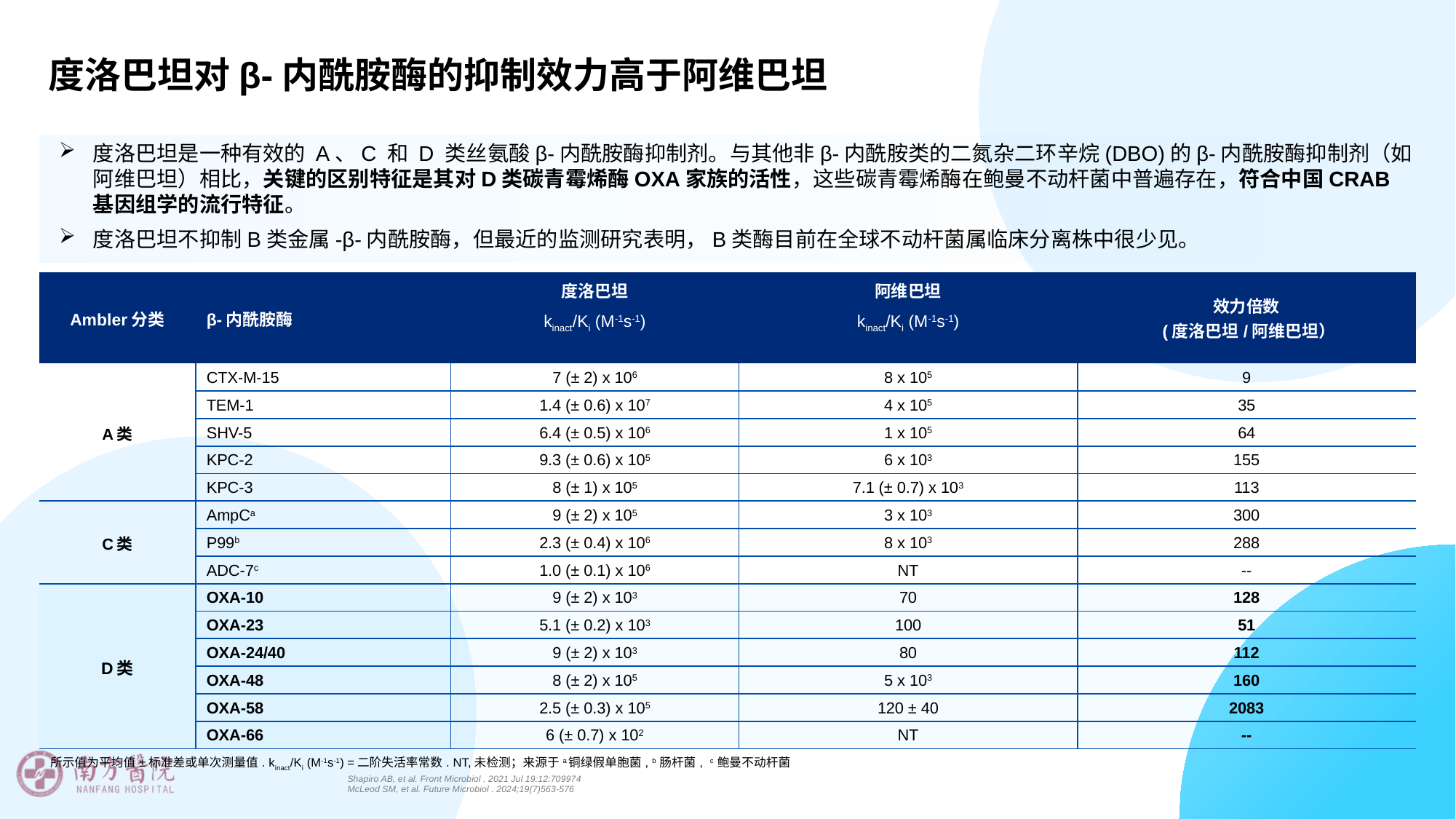

# 度洛巴坦对β-内酰胺酶的抑制效力高于阿维巴坦
度洛巴坦是一种有效的 A、C 和 D 类丝氨酸β-内酰胺酶抑制剂。与其他非β-内酰胺类的二氮杂二环辛烷(DBO)的β-内酰胺酶抑制剂（如阿维巴坦）相比，关键的区别特征是其对D类碳青霉烯酶OXA家族的活性，这些碳青霉烯酶在鲍曼不动杆菌中普遍存在，符合中国CRAB基因组学的流行特征。
度洛巴坦不抑制B类金属-β-内酰胺酶，但最近的监测研究表明，B类酶目前在全球不动杆菌属临床分离株中很少见。
| Ambler分类 | β-内酰胺酶 | 度洛巴坦 | 阿维巴坦 | 效力倍数 (度洛巴坦/阿维巴坦） |
| --- | --- | --- | --- | --- |
|  |  | kinact/Ki (M-1s-1) | kinact/Ki (M-1s-1) |  |
| A类 | CTX-M-15 | 7 (± 2) x 106 | 8 x 105 | 9 |
|  | TEM-1 | 1.4 (± 0.6) x 107 | 4 x 105 | 35 |
|  | SHV-5 | 6.4 (± 0.5) x 106 | 1 x 105 | 64 |
|  | KPC-2 | 9.3 (± 0.6) x 105 | 6 x 103 | 155 |
|  | KPC-3 | 8 (± 1) x 105 | 7.1 (± 0.7) x 103 | 113 |
| C类 | AmpCa | 9 (± 2) x 105 | 3 x 103 | 300 |
|  | P99b | 2.3 (± 0.4) x 106 | 8 x 103 | 288 |
|  | ADC-7c | 1.0 (± 0.1) x 106 | NT | -- |
| D类 | OXA-10 | 9 (± 2) x 103 | 70 | 128 |
|  | OXA-23 | 5.1 (± 0.2) x 103 | 100 | 51 |
|  | OXA-24/40 | 9 (± 2) x 103 | 80 | 112 |
|  | OXA-48 | 8 (± 2) x 105 | 5 x 103 | 160 |
|  | OXA-58 | 2.5 (± 0.3) x 105 | 120 ± 40 | 2083 |
|  | OXA-66 | 6 (± 0.7) x 102 | NT | -- |
| 所示值为平均值±标准差或单次测量值. kinact/Ki (M-1s-1) =二阶失活率常数. NT,未检测；来源于a铜绿假单胞菌, b 肠杆菌, c 鲍曼不动杆菌 |  |  |  |  |
Shapiro AB, et al. Front Microbiol . 2021 Jul 19:12:709974
McLeod SM, et al. Future Microbiol . 2024;19(7)563-576